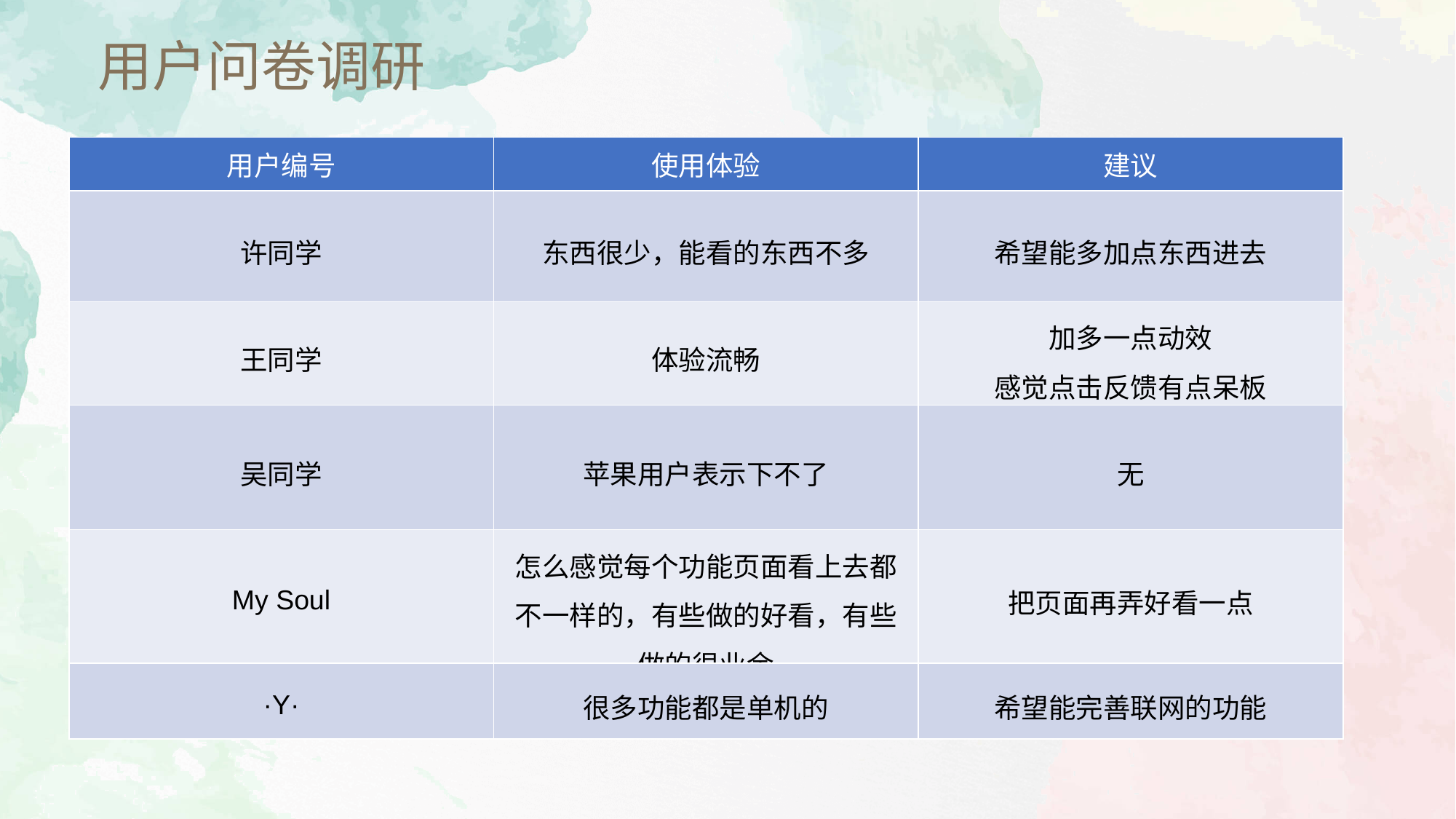

用户问卷调研
| 用户编号 | 使用体验 | 建议 |
| --- | --- | --- |
| 许同学 | 东西很少，能看的东西不多 | 希望能多加点东西进去 |
| 王同学 | 体验流畅 | 加多一点动效 感觉点击反馈有点呆板 |
| 吴同学 | 苹果用户表示下不了 | 无 |
| My Soul | 怎么感觉每个功能页面看上去都不一样的，有些做的好看，有些做的很业余 | 把页面再弄好看一点 |
| ·Y· | 很多功能都是单机的 | 希望能完善联网的功能 |